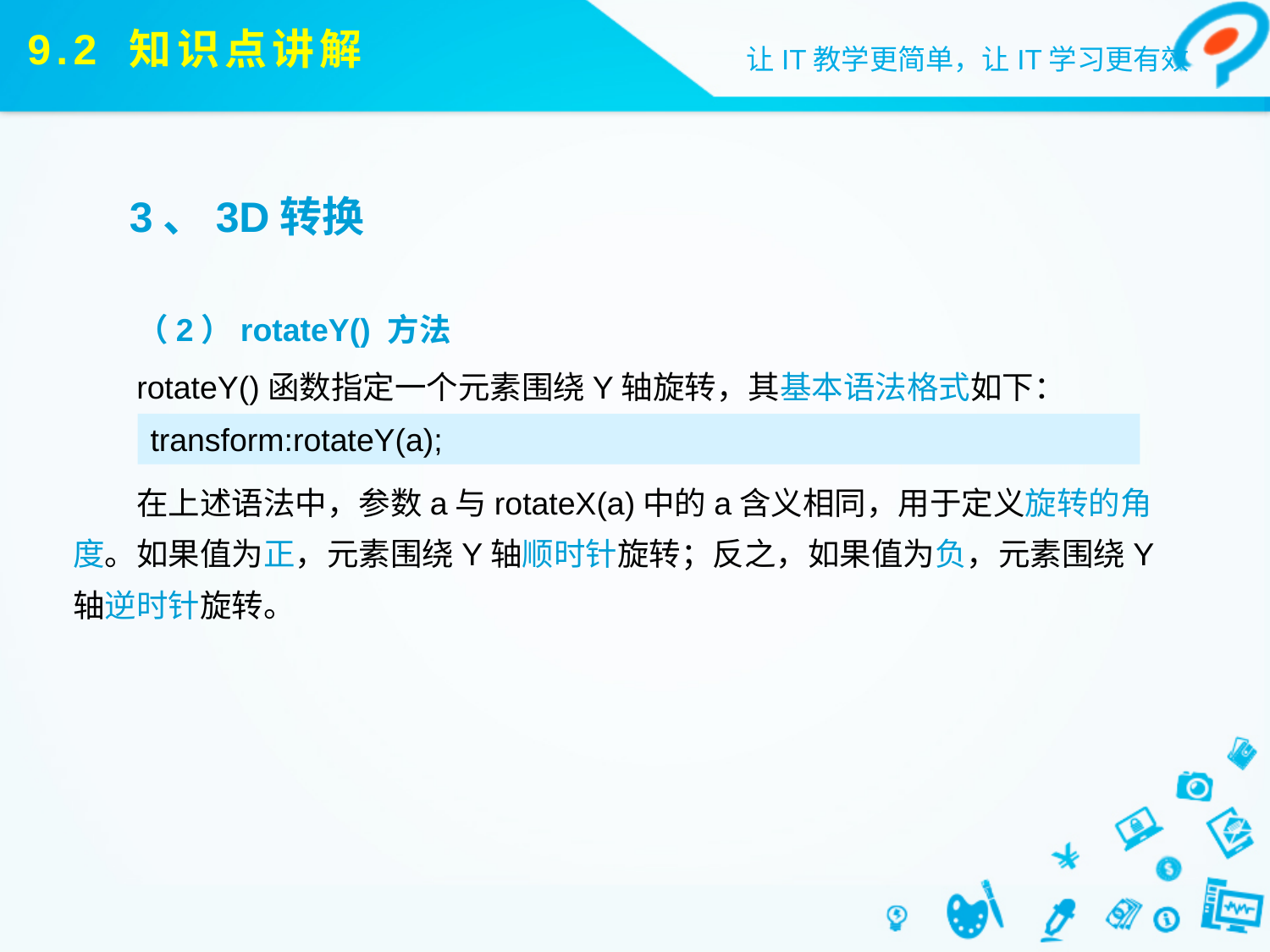

# 9.2 知识点讲解
3、3D转换
（2）rotateY() 方法
rotateY()函数指定一个元素围绕Y轴旋转，其基本语法格式如下：

在上述语法中，参数a与rotateX(a)中的a含义相同，用于定义旋转的角度。如果值为正，元素围绕Y轴顺时针旋转；反之，如果值为负，元素围绕Y轴逆时针旋转。
transform:rotateY(a);